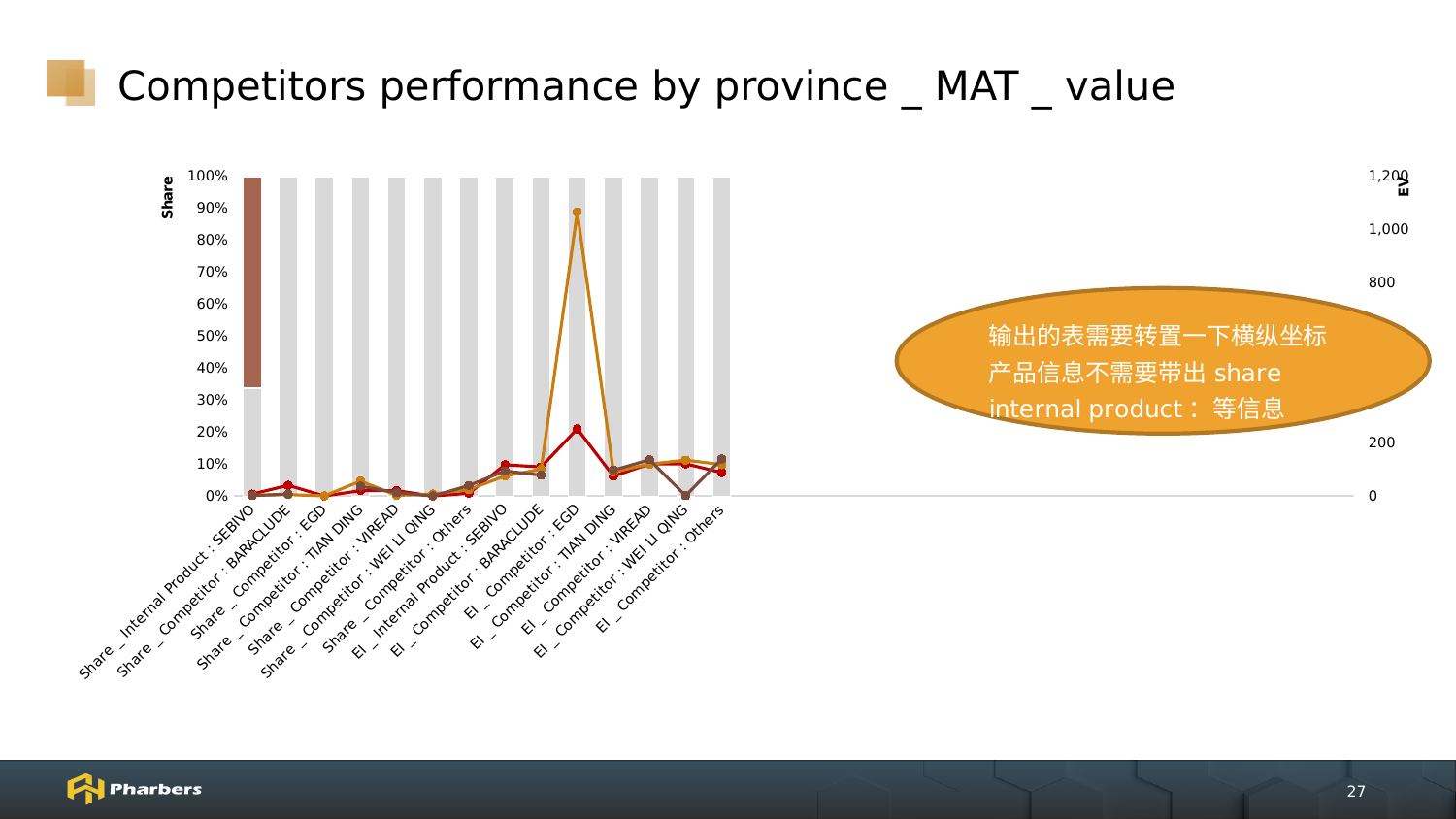

# Competitors performance by province _ MAT _ value

### Chart

| Category | 甘肃省 | 福建省 | 北京市 | 安徽省 | 广东省 | 广西壮族自治区 | 贵州省 |
|---|---|---|---|---|---|---|---|
| Share _ Internal Product : SEBIVO | 0.338153170494044 | 5.64615927688129 | 6.19453786005509 | 3.84418568534386 | 7.48245092778948 | 3.20414793029921 | 1.69369549647242 |
| Share _ Competitor : BARACLUDE | 7.04491099531725 | 47.2094963075013 | 48.2809145780332 | 2.16724788974761 | 40.4386772441134 | 5.58899872763261 | 7.63377007264313 |
| Share _ Competitor : EGD | 19.4827096142251 | 0.0587457137575307 | 5.54028933725952 | 0.212018306379385 | 0.317604820366858 | 0.780217664720668 | None |
| Share _ Competitor : TIAN DING | 18.6745897578865 | 15.6489343741497 | 7.49268153602526 | 27.6621485136922 | 20.4311643845898 | 56.3322046288495 | 37.3502477044761 |
| Share _ Competitor : VIREAD | 18.2904521042908 | 17.3567206937622 | 23.3724860323948 | 7.85440980285169 | 20.3050214461103 | 2.60431508424228 | 12.4302504360995 |
| Share _ Competitor : WEI LI QING | 11.8863031552413 | 0.21833263623209 | None | 0.553691403326892 | 0.0536811225493723 | 7.45681303498177 | 0.180647642846453 |
| Share _ Competitor : Others | 24.2828812025451 | 13.8616109977159 | 9.11909065623212 | 57.7062983986584 | 10.9714000544808 | 24.033302929274 | 39.8375918238266 |
| EI _ Internal Product : SEBIVO | 59.1208182455762 | 103.124027689611 | 138.386786723258 | 64.7412020478456 | 117.480278583422 | 75.6017195735003 | 94.3377997815138 |
| EI _ Competitor : BARACLUDE | 84.3210043362138 | 114.354014916748 | 119.744651108408 | 93.5549837186117 | 109.551577579983 | 100.626906647551 | 78.4053713836228 |
| EI _ Competitor : EGD | 108.064334930072 | 112.177436048917 | 320.319296102219 | 75.3714935353806 | 252.654475284714 | 1068.29864850031 | None |
| EI _ Competitor : TIAN DING | 106.155235420899 | 376.857893259503 | 25.6355426417045 | 94.5988045875026 | 74.8302659688337 | 90.7150181686953 | 97.2644607553014 |
| EI _ Competitor : VIREAD | 127.822700263814 | 81.0488706189367 | 135.455554775387 | 130.119128308811 | 120.633452595406 | 119.965046646647 | 136.511542722278 |
| EI _ Competitor : WEI LI QING | 77.6817154884111 | 132.351368661541 | None | 89.4550015355908 | 121.242109004838 | 135.134145548292 | 1.4541451744033 |
| EI _ Competitor : Others | 93.9665285414496 | 50.4860683445284 | 130.425348158854 | 103.848906881228 | 88.3888584318836 | 118.113560640667 | 139.589690700819 |
27